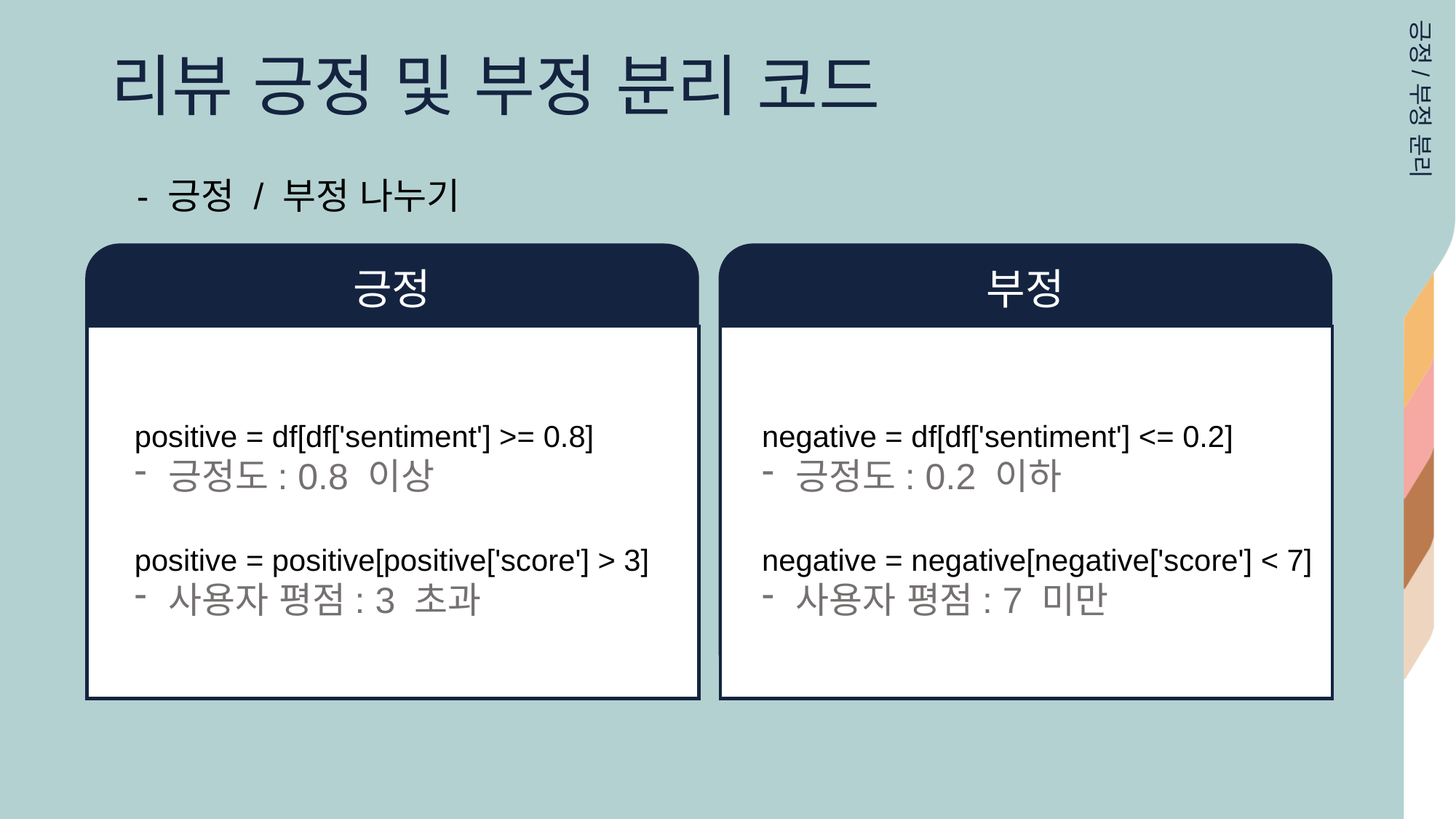

리뷰 긍정 및 부정 분리 코드
긍정/부정 분리
- 긍정 / 부정 나누기

긍정
부정

positive = df[df['sentiment'] >= 0.8]
긍정도: 0.8 이상

positive = positive[positive['score'] > 3]
사용자 평점: 3 초과
negative = df[df['sentiment'] <= 0.2]
긍정도: 0.2 이하

negative = negative[negative['score'] < 7]
사용자 평점: 7 미만